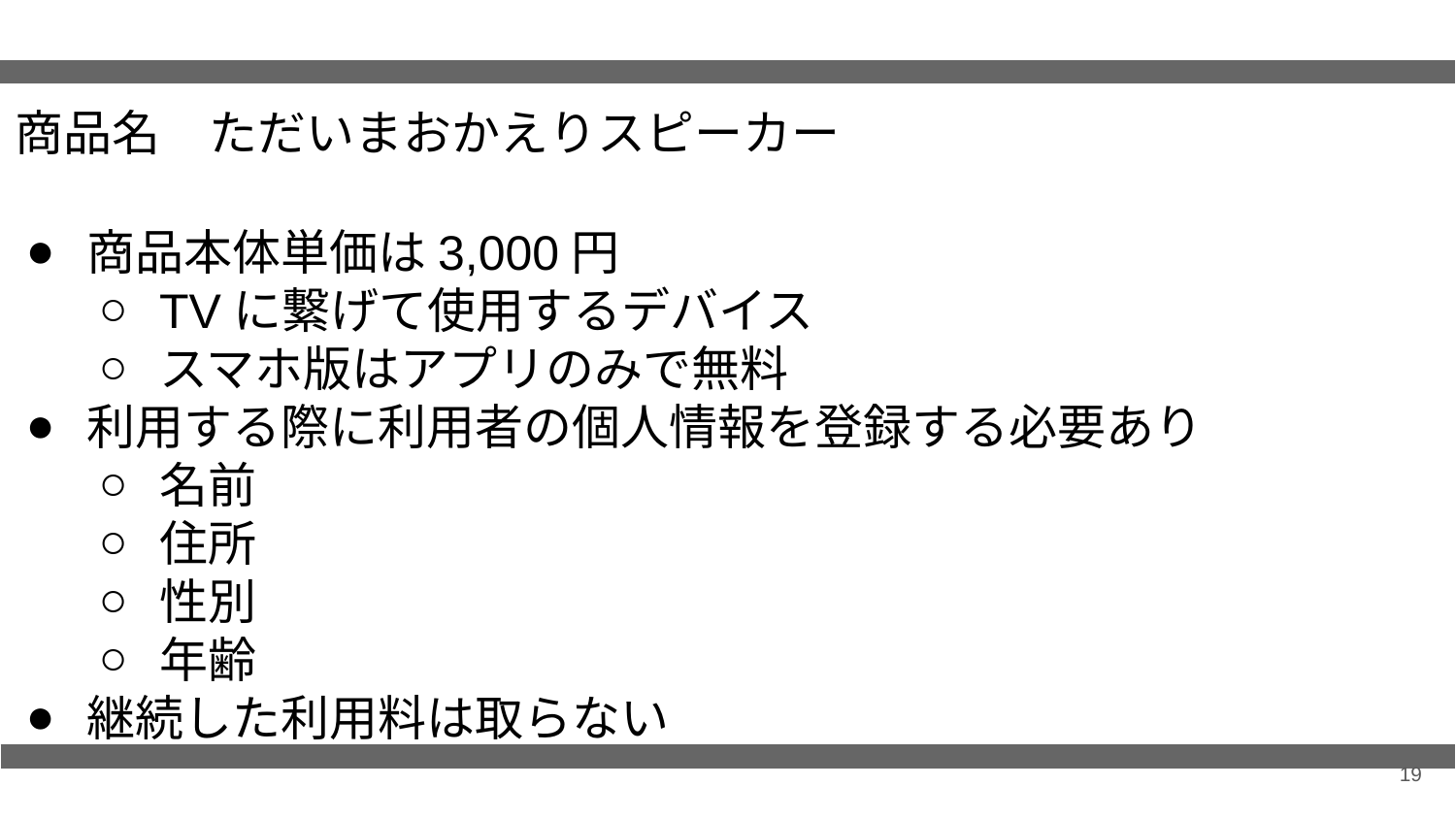

商品名　ただいまおかえりスピーカー
商品本体単価は3,000円
TVに繋げて使用するデバイス
スマホ版はアプリのみで無料
利用する際に利用者の個人情報を登録する必要あり
名前
住所
性別
年齢
継続した利用料は取らない

19